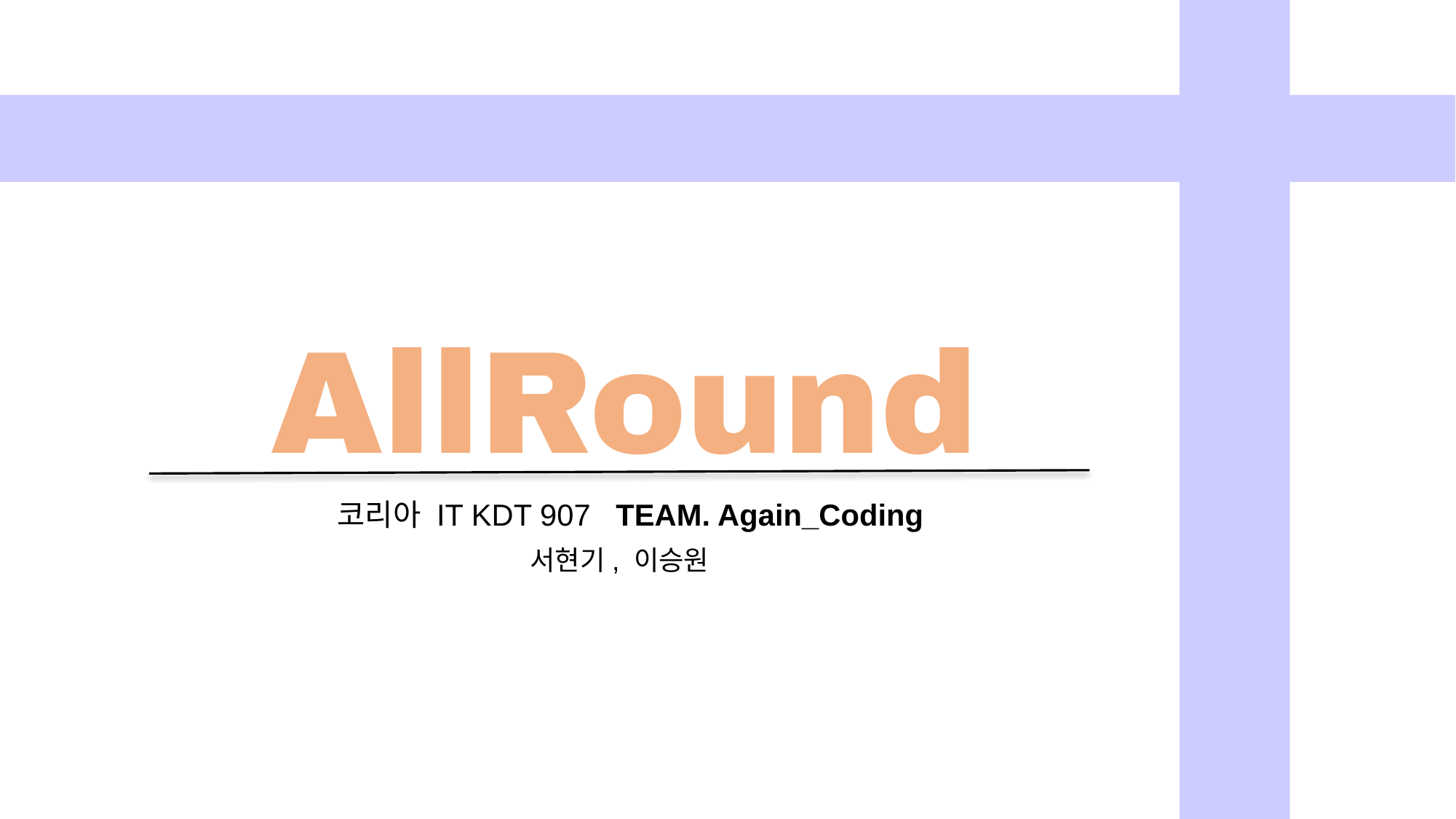

# AllRound
코리아 IT KDT 907   TEAM. Again_Coding
서현기, 이승원